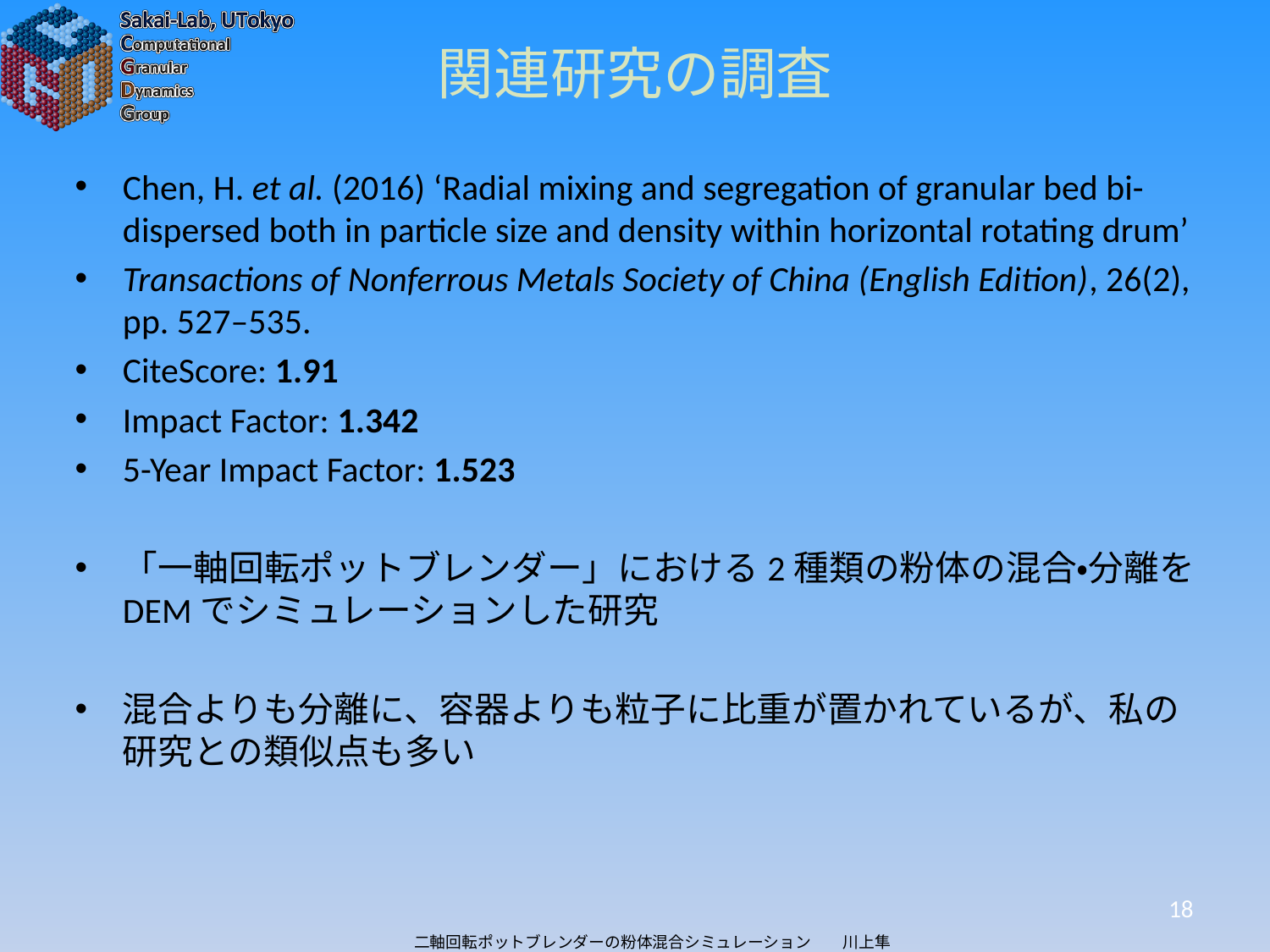

# 関連研究の調査
Chen, H. et al. (2016) ‘Radial mixing and segregation of granular bed bi-dispersed both in particle size and density within horizontal rotating drum’
Transactions of Nonferrous Metals Society of China (English Edition), 26(2), pp. 527–535.
CiteScore: 1.91
Impact Factor: 1.342
5-Year Impact Factor: 1.523

「一軸回転ポットブレンダー」における2種類の粉体の混合・分離をDEMでシミュレーションした研究

混合よりも分離に、容器よりも粒子に比重が置かれているが、私の研究との類似点も多い
18